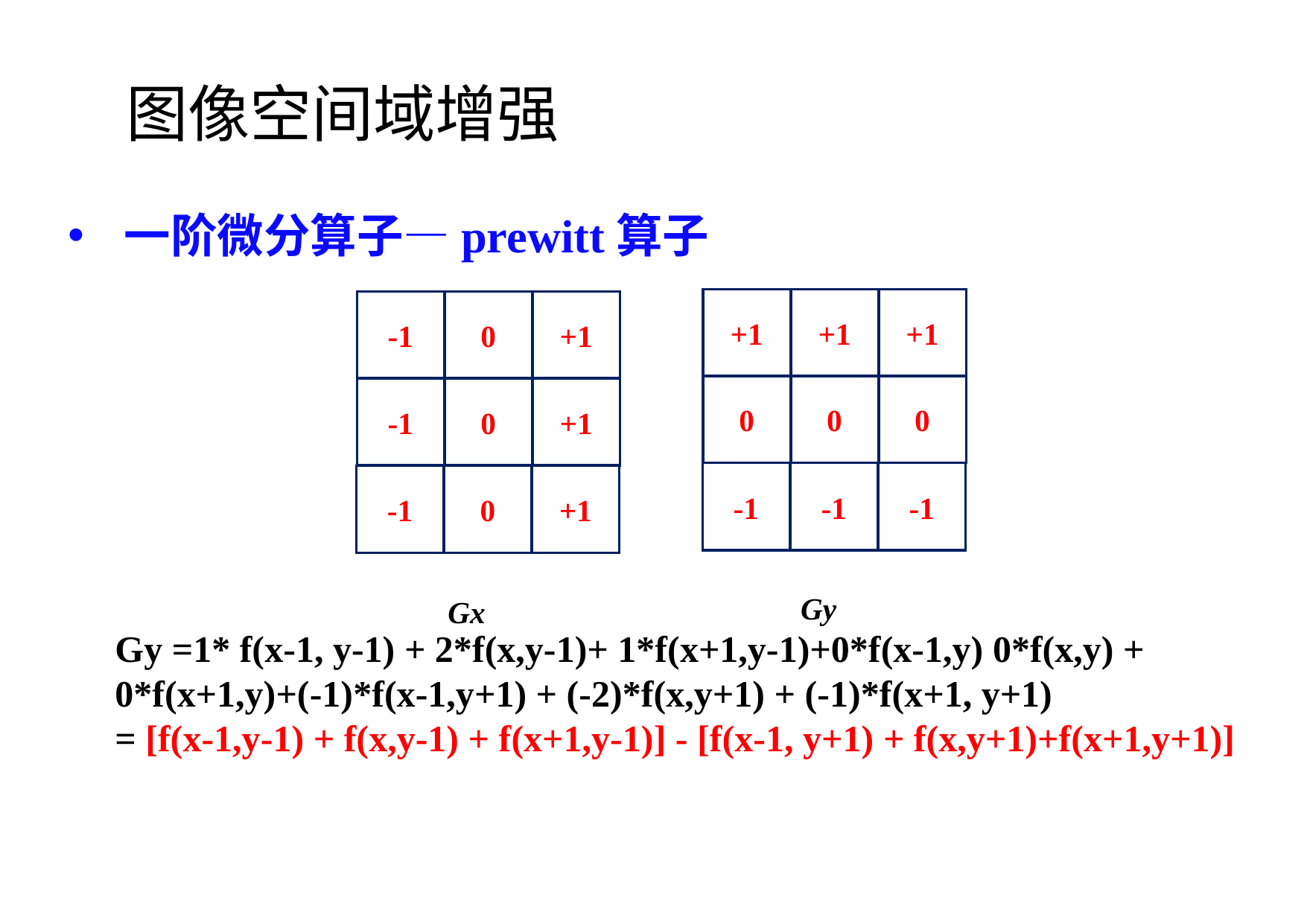

图像空间域增强
一阶微分算子—prewitt算子
+1
+1
+1
0
0
0
-1
-1
-1
-1
0
+1
-1
0
+1
-1
0
+1
Gy
Gx
Gy =1* f(x-1, y-1) + 2*f(x,y-1)+ 1*f(x+1,y-1)+0*f(x-1,y) 0*f(x,y) + 0*f(x+1,y)+(-1)*f(x-1,y+1) + (-2)*f(x,y+1) + (-1)*f(x+1, y+1)
= [f(x-1,y-1) + f(x,y-1) + f(x+1,y-1)] - [f(x-1, y+1) + f(x,y+1)+f(x+1,y+1)]